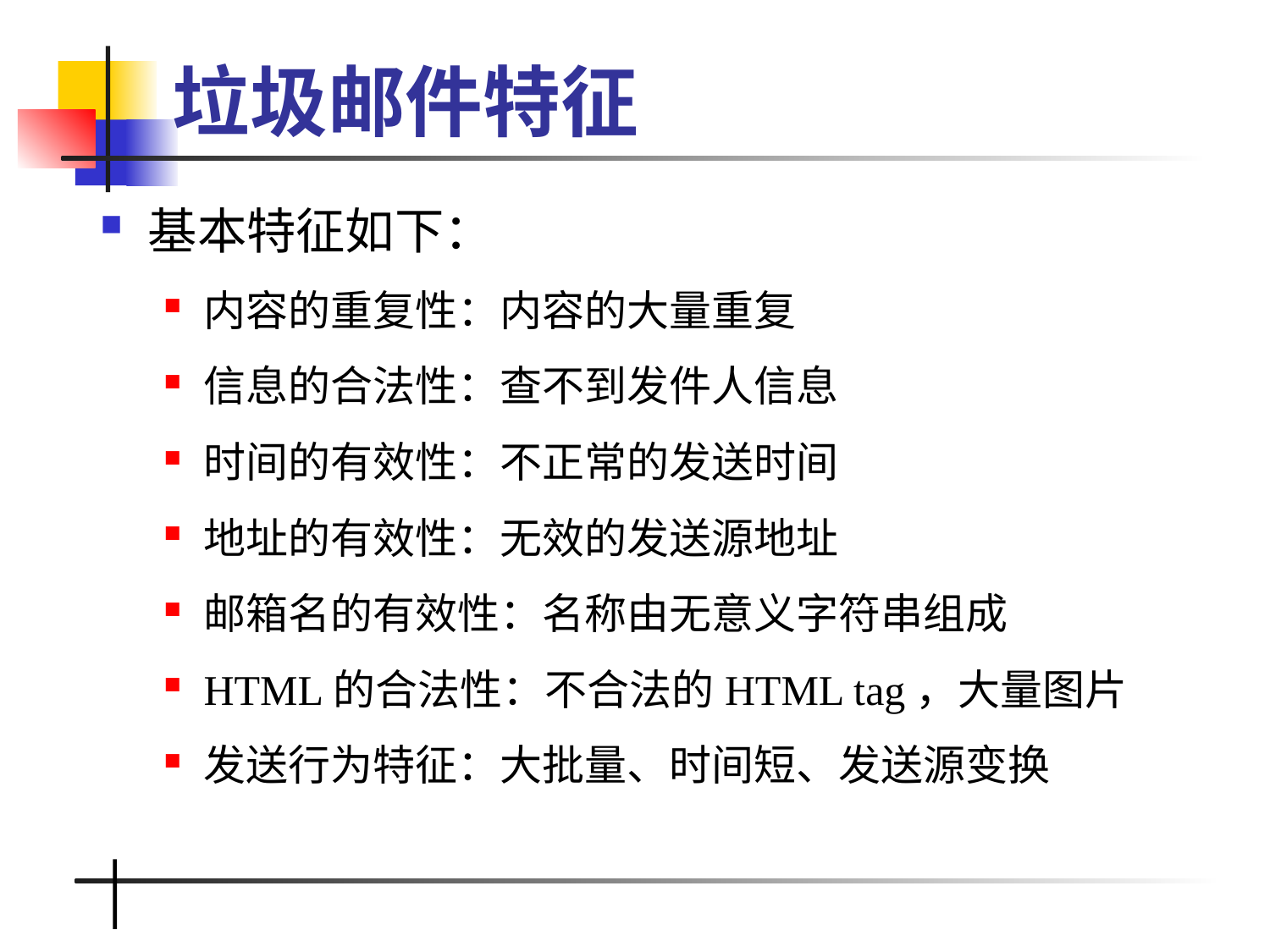

# 垃圾邮件特征
基本特征如下：
内容的重复性：内容的大量重复
信息的合法性：查不到发件人信息
时间的有效性：不正常的发送时间
地址的有效性：无效的发送源地址
邮箱名的有效性：名称由无意义字符串组成
HTML的合法性：不合法的HTML tag，大量图片
发送行为特征：大批量、时间短、发送源变换